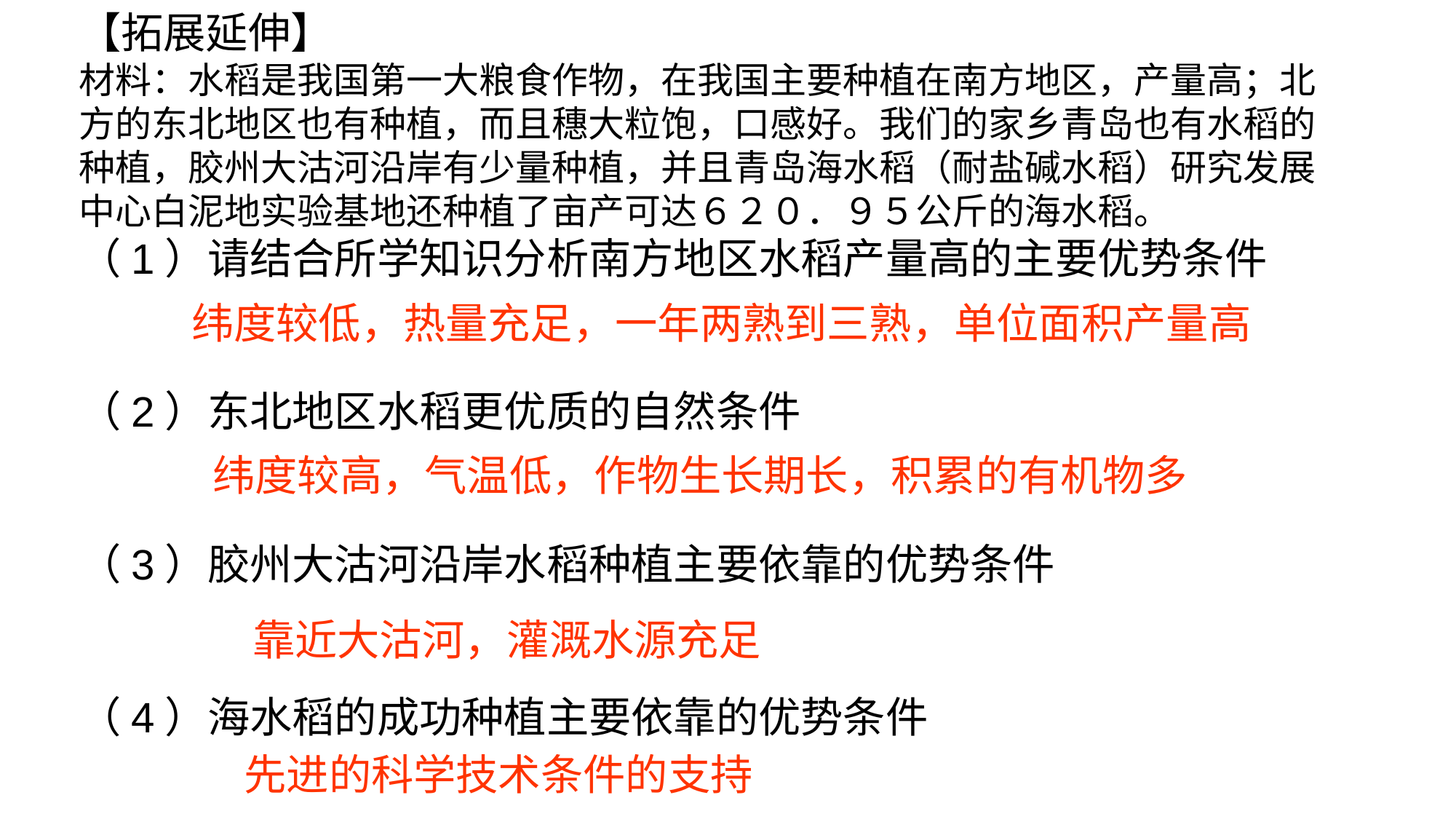

【拓展延伸】
材料：水稻是我国第一大粮食作物，在我国主要种植在南方地区，产量高；北方的东北地区也有种植，而且穗大粒饱，口感好。我们的家乡青岛也有水稻的种植，胶州大沽河沿岸有少量种植，并且青岛海水稻（耐盐碱水稻）研究发展中心白泥地实验基地还种植了亩产可达６２０．９５公斤的海水稻。
（1）请结合所学知识分析南方地区水稻产量高的主要优势条件

（2）东北地区水稻更优质的自然条件

（3）胶州大沽河沿岸水稻种植主要依靠的优势条件

（4）海水稻的成功种植主要依靠的优势条件
纬度较低，热量充足，一年两熟到三熟，单位面积产量高
纬度较高，气温低，作物生长期长，积累的有机物多
靠近大沽河，灌溉水源充足
先进的科学技术条件的支持